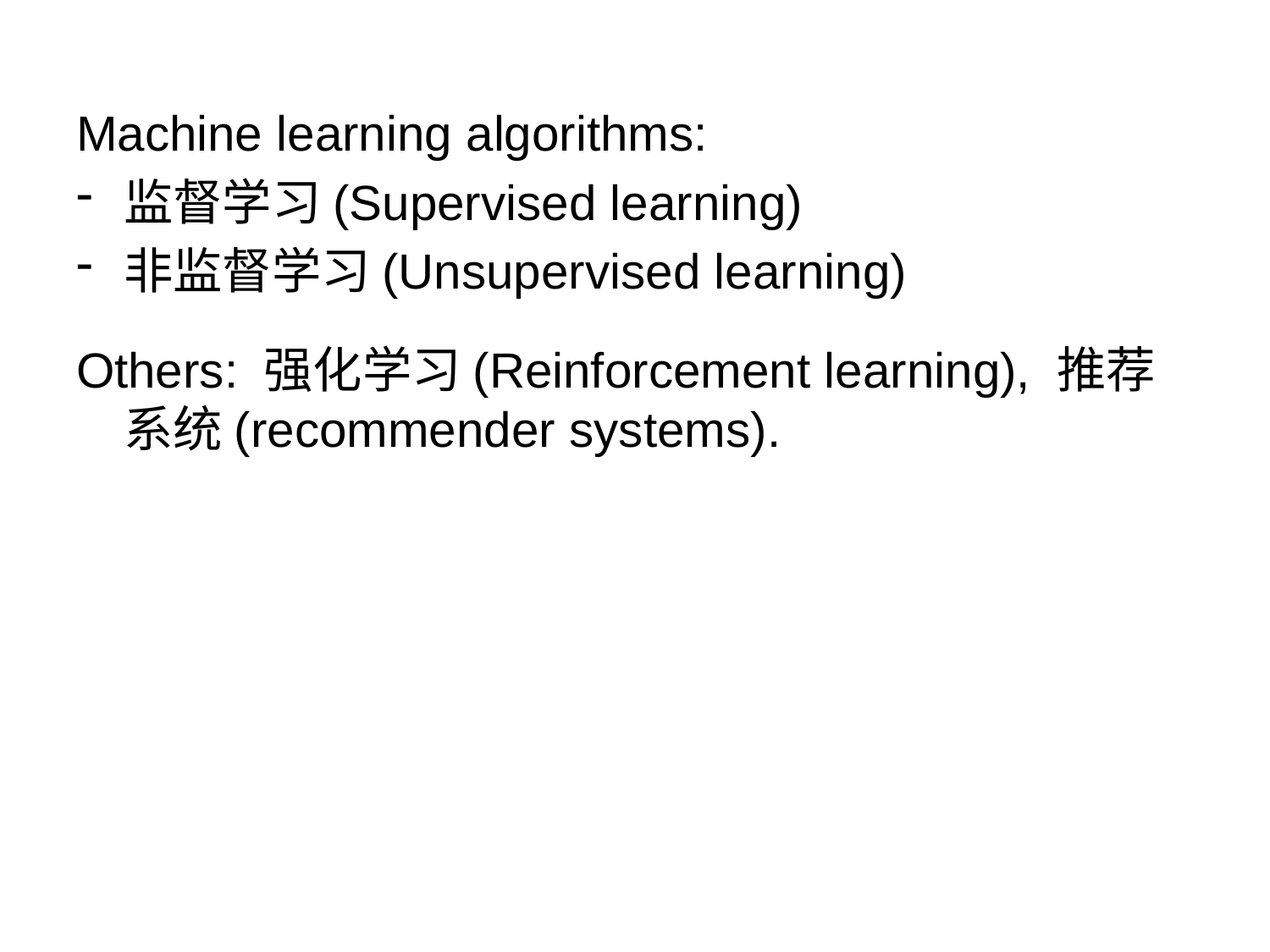

Machine learning algorithms:
监督学习(Supervised learning)
非监督学习(Unsupervised learning)

Others: 强化学习(Reinforcement learning), 推荐系统(recommender systems).